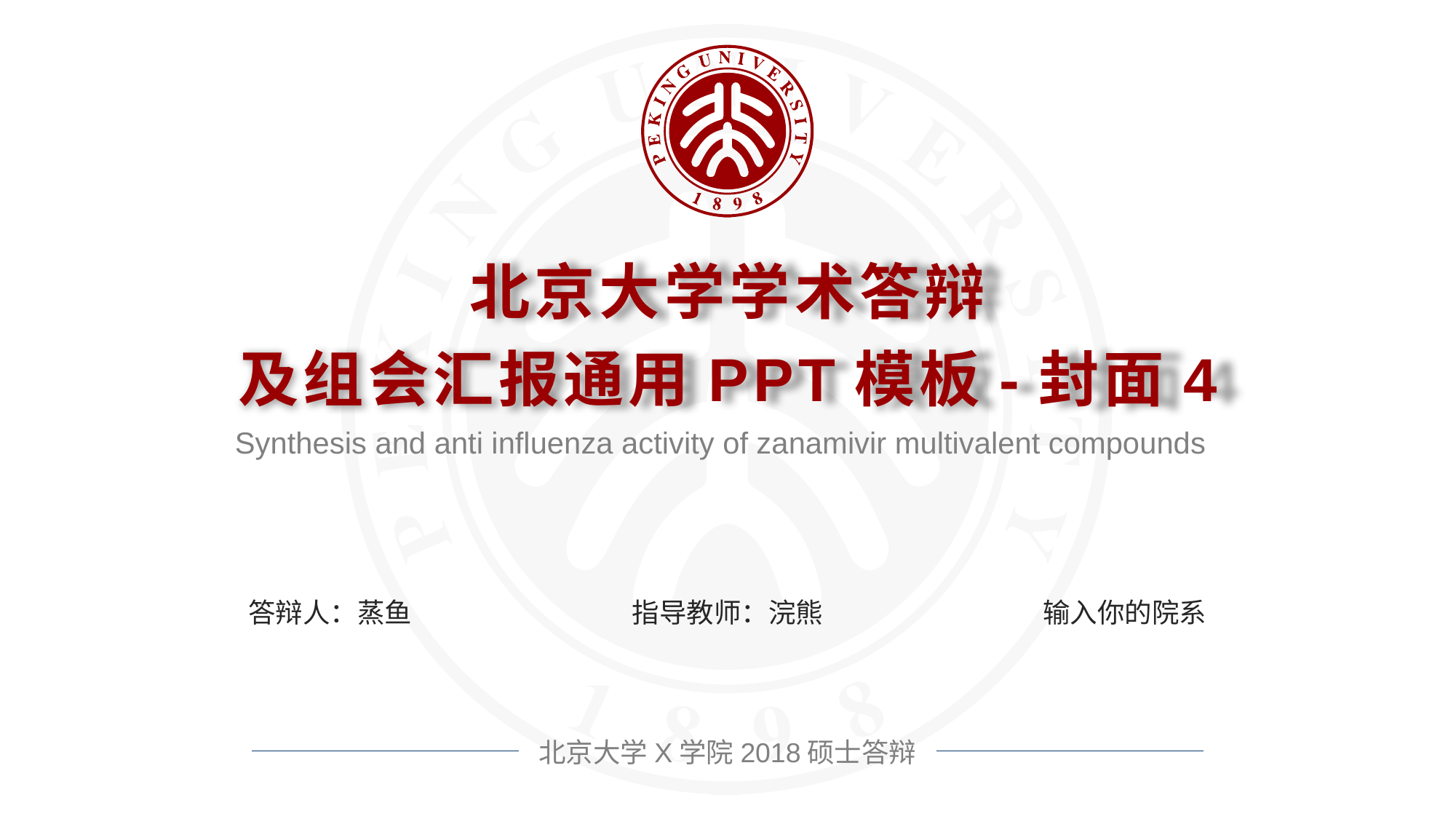

北京大学学术答辩
及组会汇报通用PPT模板-封面4
Synthesis and anti influenza activity of zanamivir multivalent compounds
答辩人：蒸鱼
指导教师：浣熊
输入你的院系
北京大学X学院2018硕士答辩